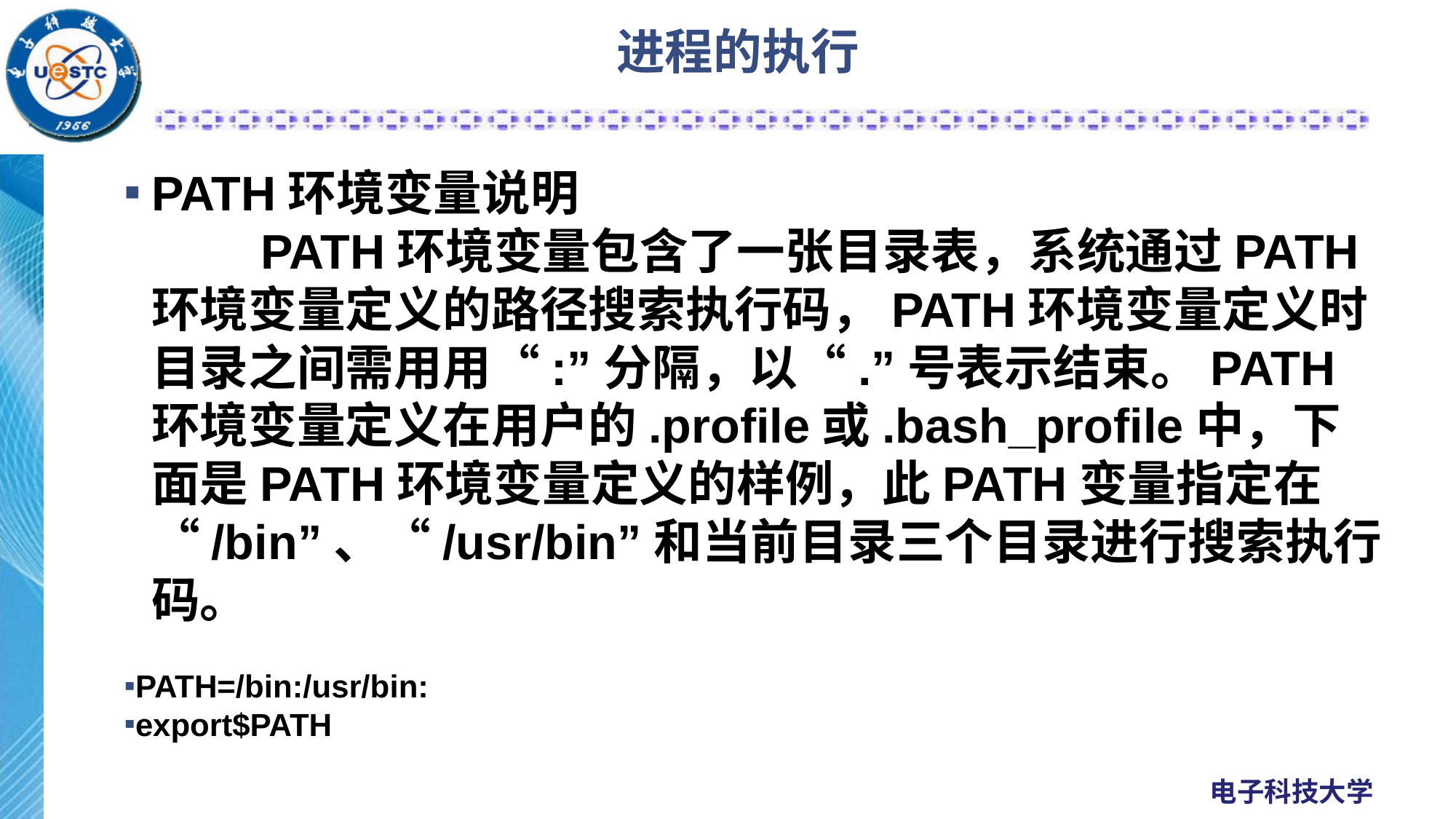

# 进程的执行
PATH环境变量说明
	PATH环境变量包含了一张目录表，系统通过PATH环境变量定义的路径搜索执行码，PATH环境变量定义时目录之间需用用“:”分隔，以“.”号表示结束。PATH环境变量定义在用户的.profile或.bash_profile中，下面是PATH环境变量定义的样例，此PATH变量指定在“/bin”、“/usr/bin”和当前目录三个目录进行搜索执行码。

PATH=/bin:/usr/bin:
export$PATH